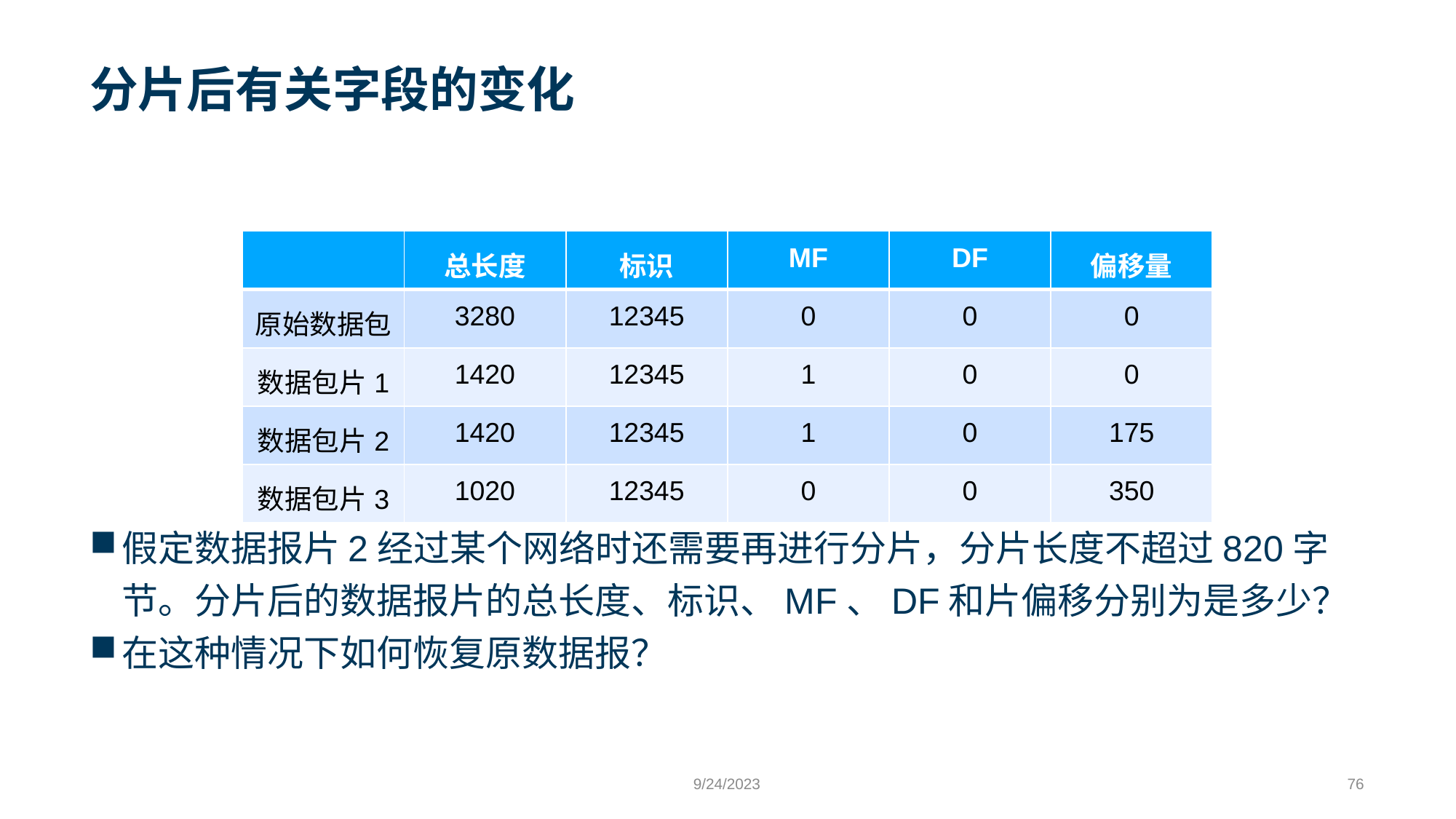

# 分片后有关字段的变化
|  | 总长度 | 标识 | MF | DF | 偏移量 |
| --- | --- | --- | --- | --- | --- |
| 原始数据包 | 3280 | 12345 | 0 | 0 | 0 |
| 数据包片1 | 1420 | 12345 | 1 | 0 | 0 |
| 数据包片2 | 1420 | 12345 | 1 | 0 | 175 |
| 数据包片3 | 1020 | 12345 | 0 | 0 | 350 |
假定数据报片2经过某个网络时还需要再进行分片，分片长度不超过820字节。分片后的数据报片的总长度、标识、MF、DF和片偏移分别为是多少？
在这种情况下如何恢复原数据报？

9/24/2023
76